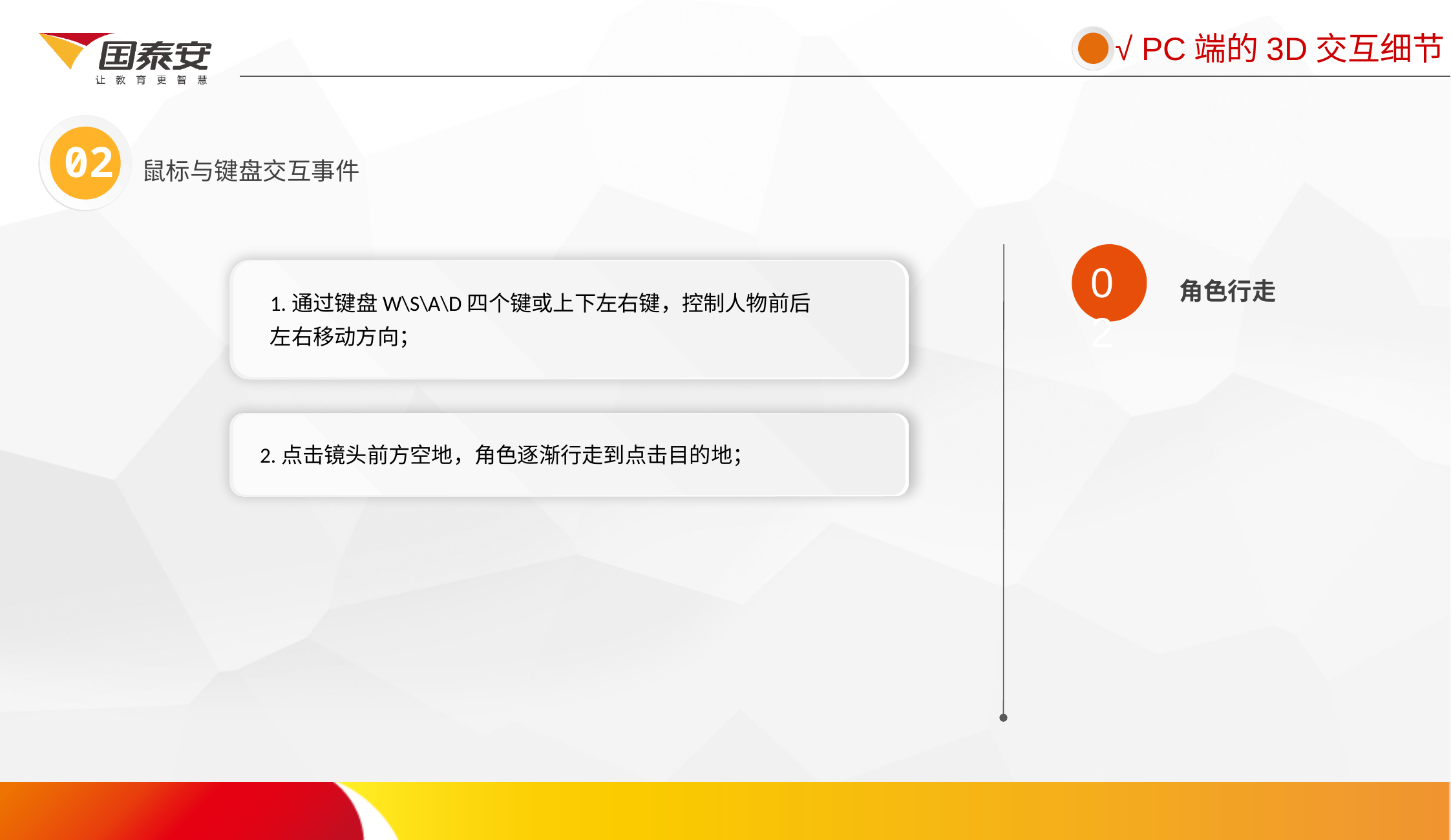

√ PC端的3D交互细节

02
鼠标与键盘交互事件

02
角色行走

1.通过键盘W\S\A\D四个键或上下左右键，控制人物前后左右移动方向；

2.点击镜头前方空地，角色逐渐行走到点击目的地；